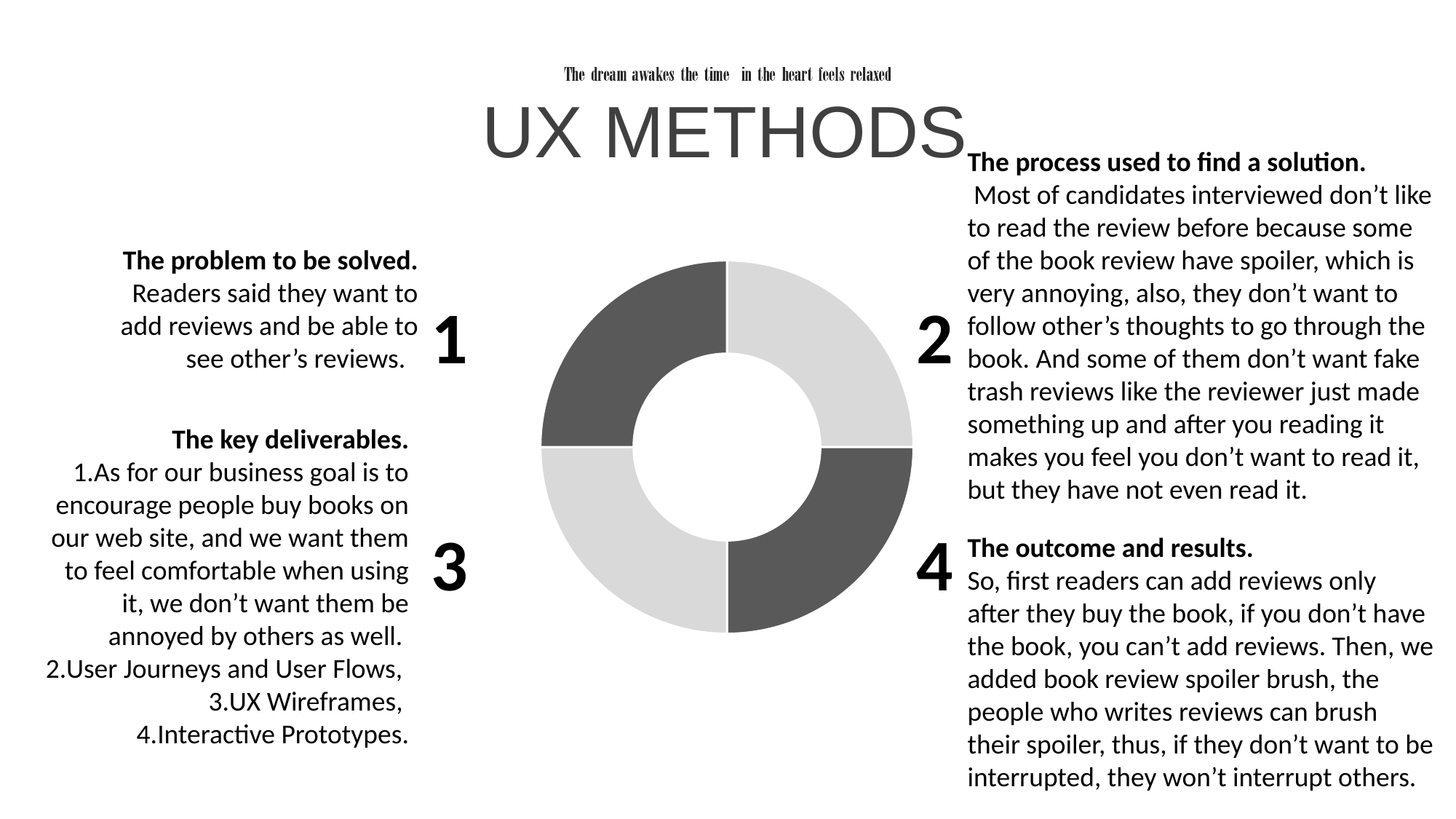

UX METHODS
The process used to find a solution.
 Most of candidates interviewed don’t like to read the review before because some of the book review have spoiler, which is very annoying, also, they don’t want to follow other’s thoughts to go through the book. And some of them don’t want fake trash reviews like the reviewer just made something up and after you reading it makes you feel you don’t want to read it, but they have not even read it.
 The problem to be solved.
Readers said they want to add reviews and be able to see other’s reviews.

### Chart

| Category | 销售额 |
|---|---|
| 第一季度 | 25.0 |
| 第二季度 | 25.0 |
| 第三季度 | 25.0 |
| 第四季度 | 25.0 |
1
2
The key deliverables.
1.As for our business goal is to encourage people buy books on our web site, and we want them to feel comfortable when using it, we don’t want them be annoyed by others as well.
2.User Journeys and User Flows,
3.UX Wireframes,
4.Interactive Prototypes.
4
3
The outcome and results.
So, first readers can add reviews only after they buy the book, if you don’t have the book, you can’t add reviews. Then, we added book review spoiler brush, the people who writes reviews can brush their spoiler, thus, if they don’t want to be interrupted, they won’t interrupt others.